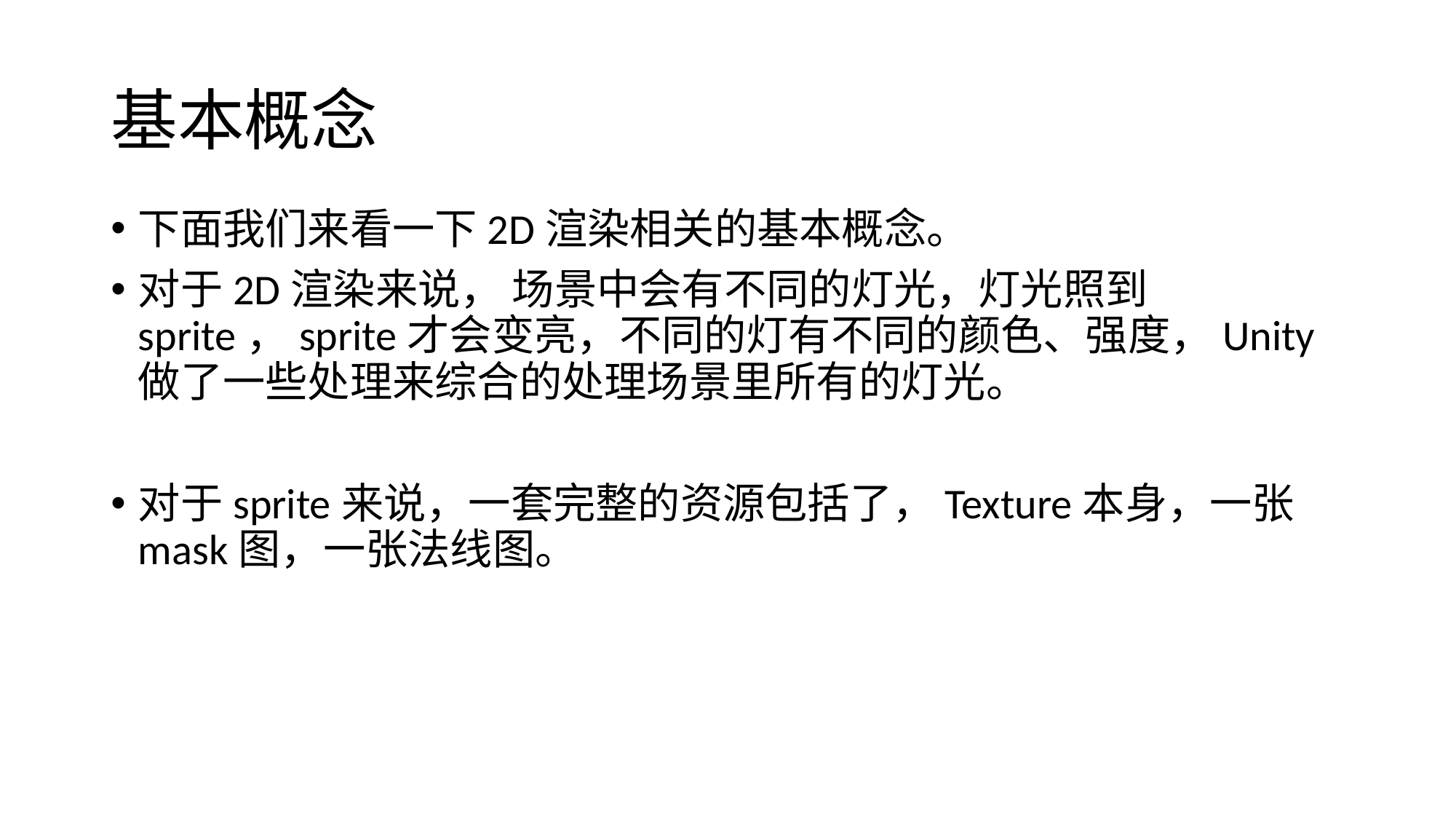

# 基本概念
下面我们来看一下2D渲染相关的基本概念。
对于2D渲染来说， 场景中会有不同的灯光，灯光照到sprite，sprite才会变亮，不同的灯有不同的颜色、强度，Unity做了一些处理来综合的处理场景里所有的灯光。

对于sprite来说，一套完整的资源包括了，Texture本身，一张mask图，一张法线图。